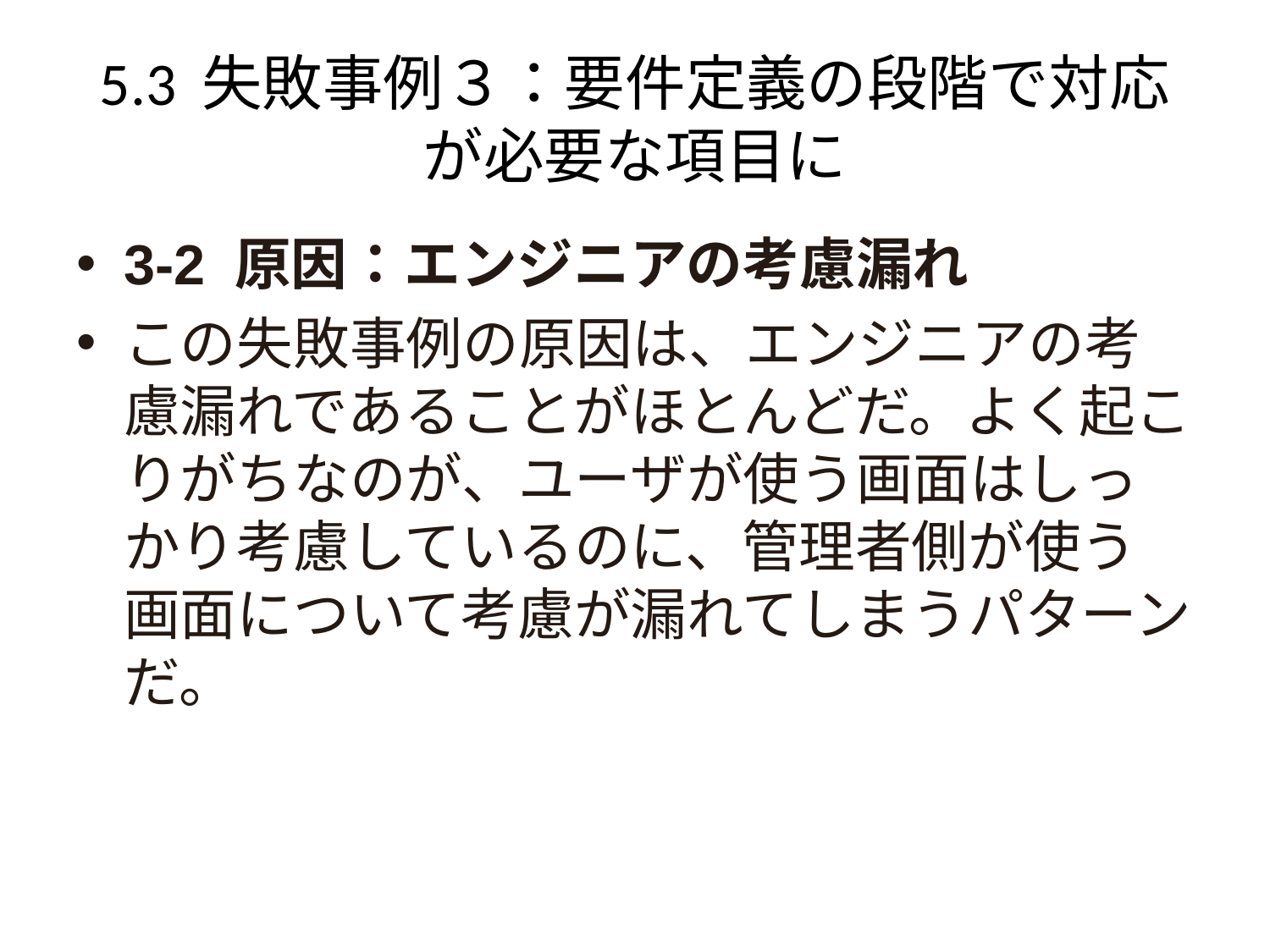

# 5.3 失敗事例３：要件定義の段階で対応が必要な項目に
3-2 原因：エンジニアの考慮漏れ
この失敗事例の原因は、エンジニアの考慮漏れであることがほとんどだ。よく起こりがちなのが、ユーザが使う画面はしっかり考慮しているのに、管理者側が使う画面について考慮が漏れてしまうパターンだ。